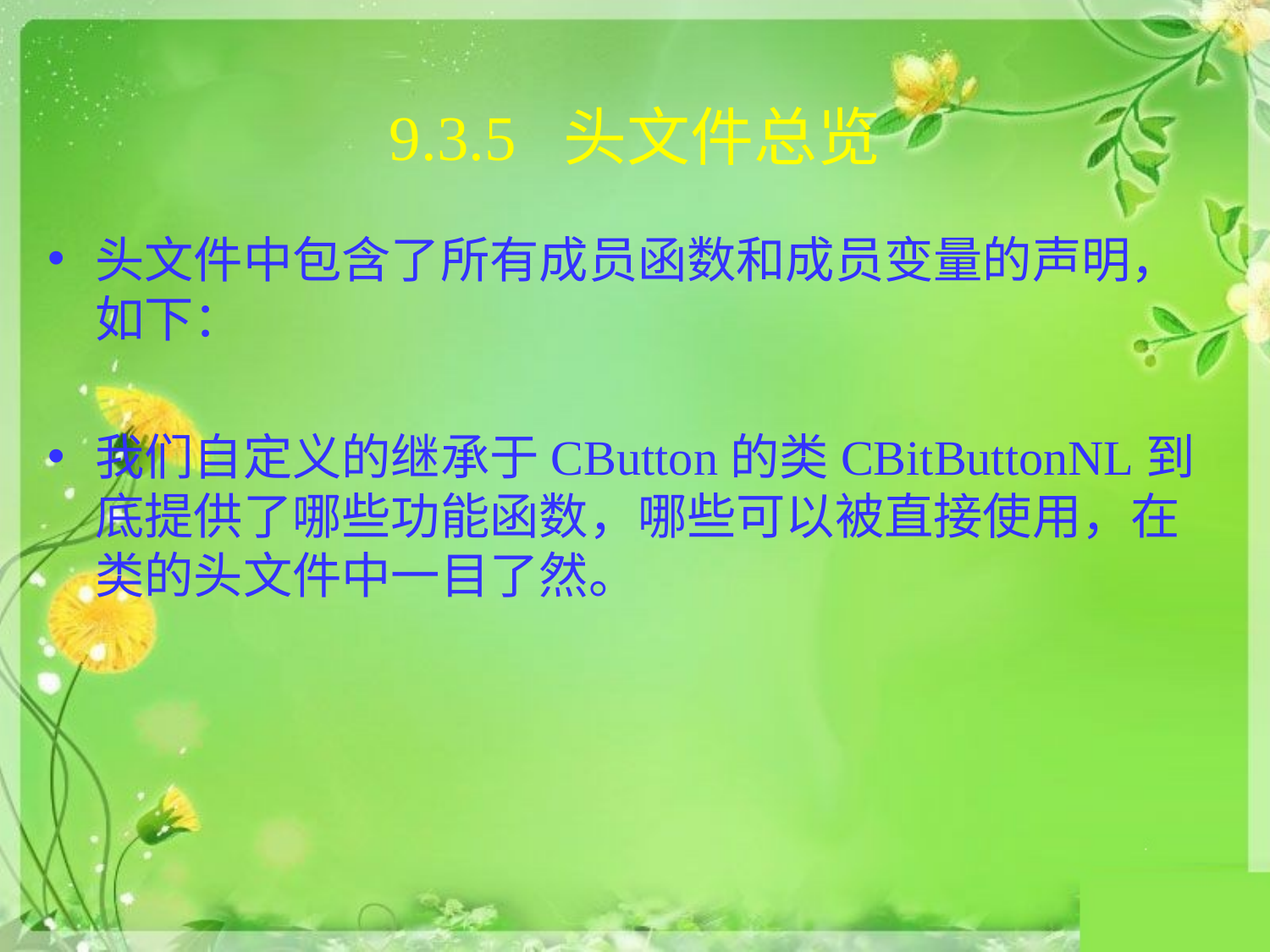

# 9.3.5  头文件总览
头文件中包含了所有成员函数和成员变量的声明，如下：

我们自定义的继承于CButton的类CBitButtonNL到底提供了哪些功能函数，哪些可以被直接使用，在类的头文件中一目了然。